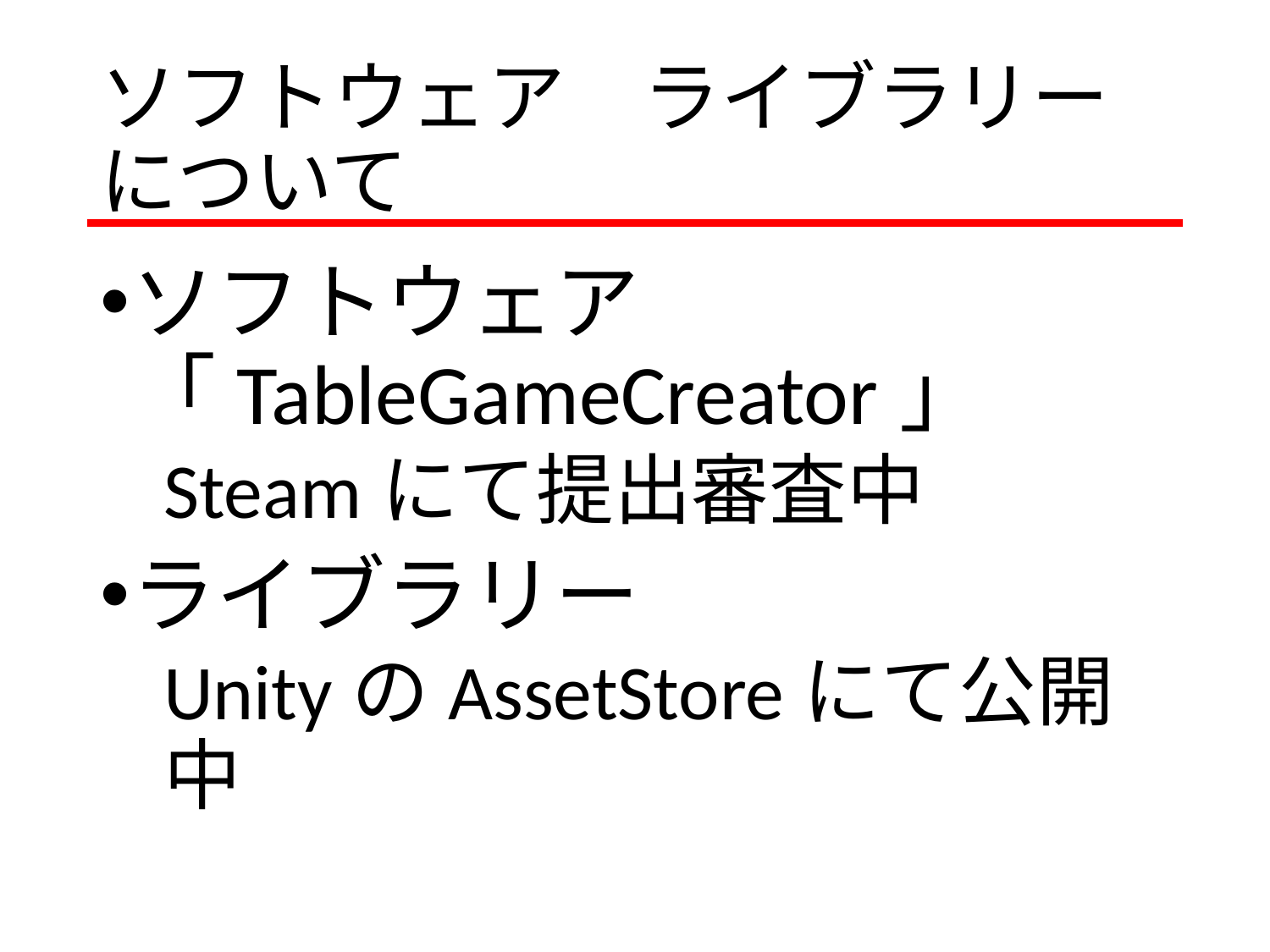

# ソフトウェア　ライブラリーについて
ソフトウェア「TableGameCreator」
Steamにて提出審査中
ライブラリー
UnityのAssetStoreにて公開中